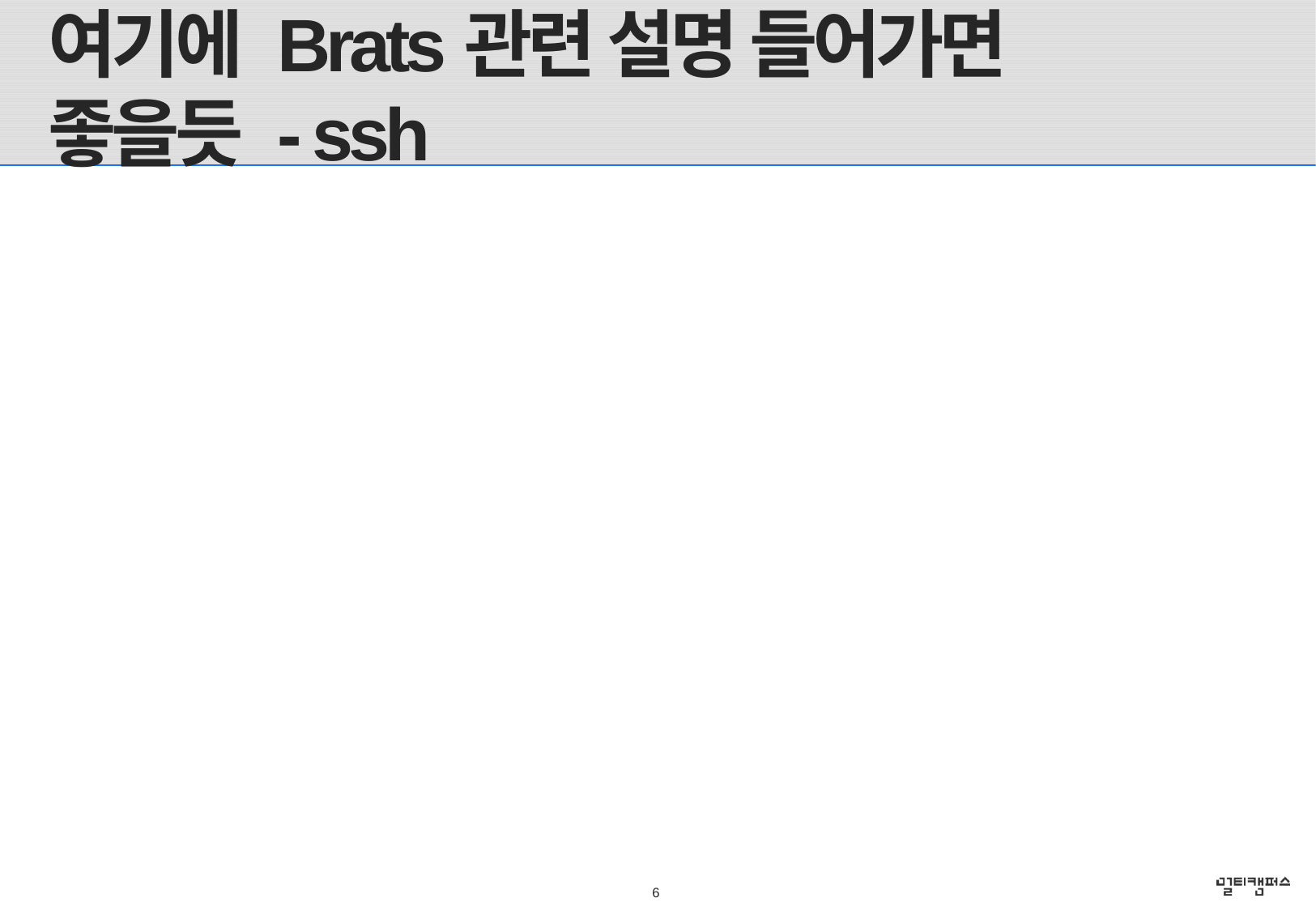

# 여기에 Brats관련 설명 들어가면 좋을듯 - ssh